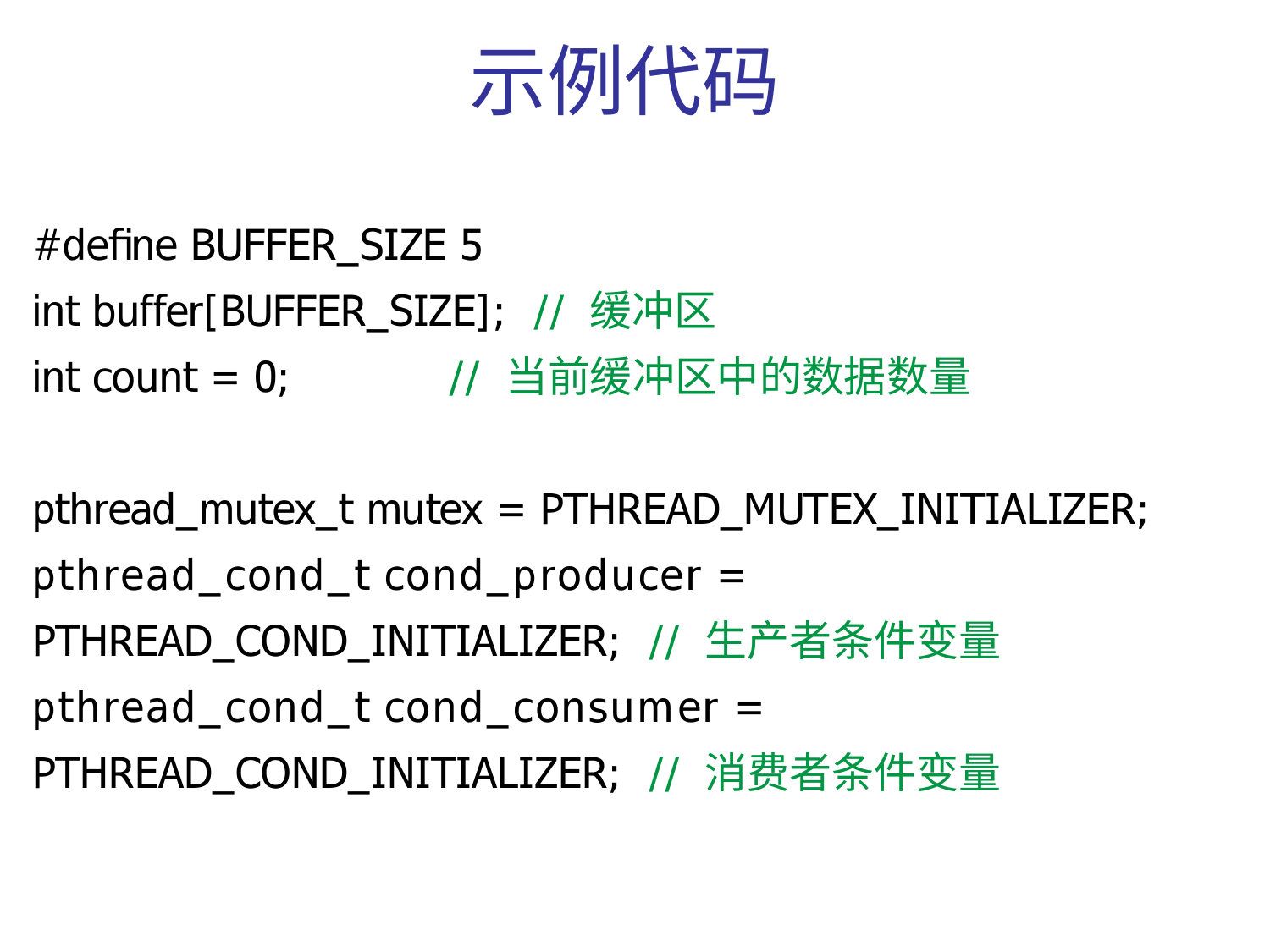

# 示例代码

#define BUFFER_SIZE 5
int buffer[BUFFER_SIZE];  // 缓冲区
int count = 0;            // 当前缓冲区中的数据数量

pthread_mutex_t mutex = PTHREAD_MUTEX_INITIALIZER;
pthread_cond_t cond_producer = PTHREAD_COND_INITIALIZER;  // 生产者条件变量
pthread_cond_t cond_consumer = PTHREAD_COND_INITIALIZER;  // 消费者条件变量